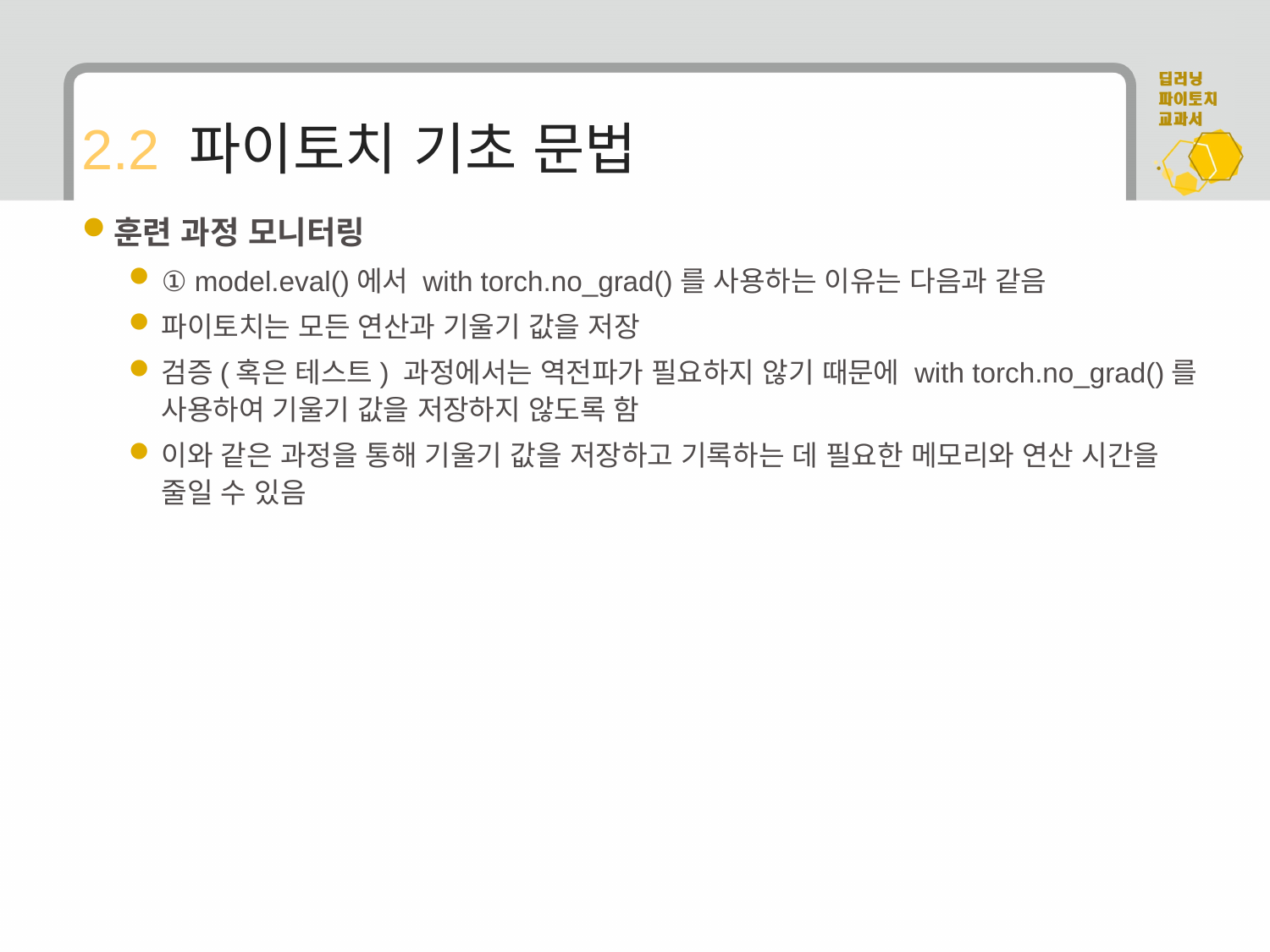

# 2.2 파이토치 기초 문법
훈련 과정 모니터링
① model.eval()에서 with torch.no_grad()를 사용하는 이유는 다음과 같음
파이토치는 모든 연산과 기울기 값을 저장
검증(혹은 테스트) 과정에서는 역전파가 필요하지 않기 때문에 with torch.no_grad()를 사용하여 기울기 값을 저장하지 않도록 함
이와 같은 과정을 통해 기울기 값을 저장하고 기록하는 데 필요한 메모리와 연산 시간을 줄일 수 있음